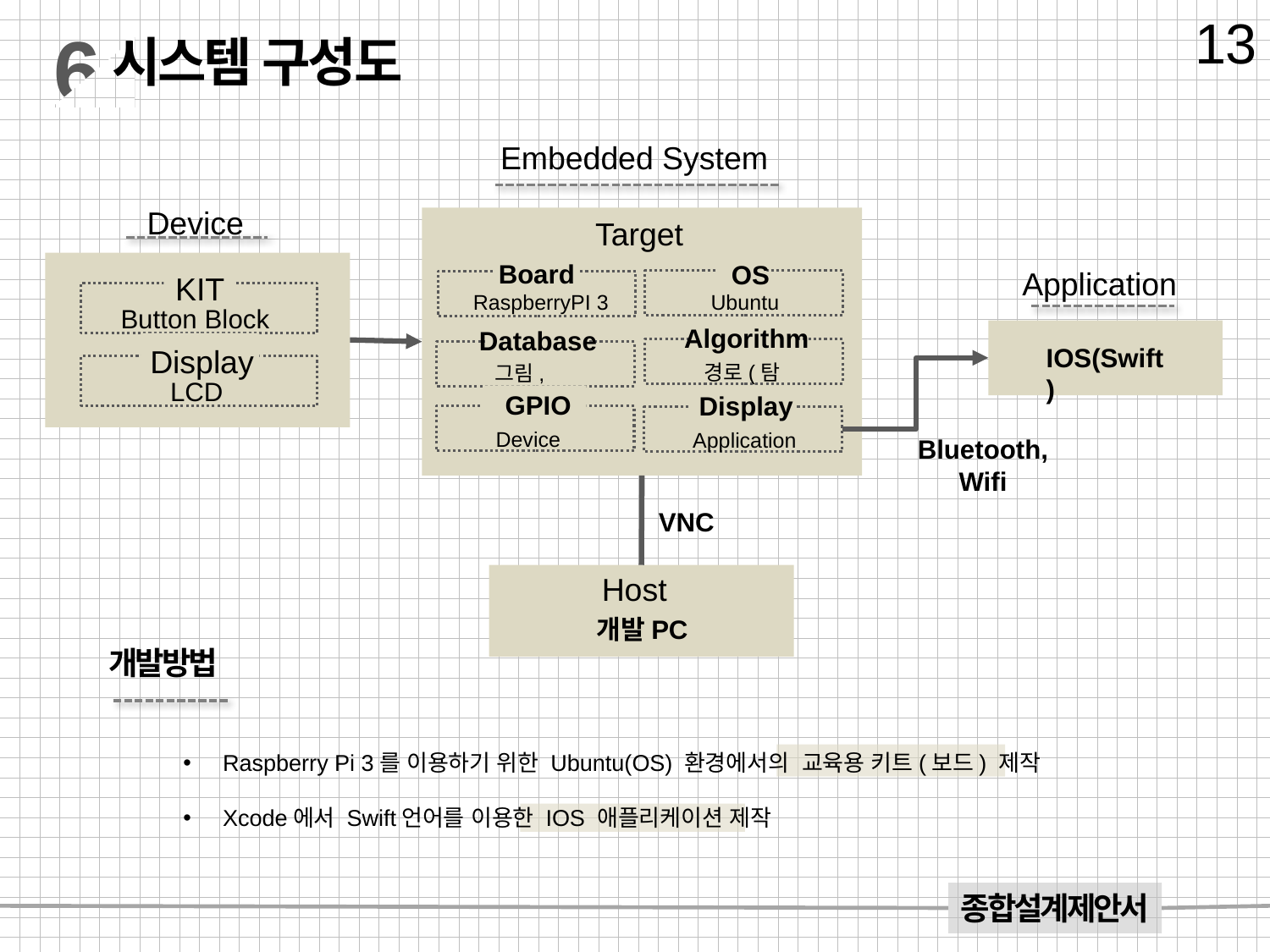

6
13
시스템 구성도

Embedded System
Device

Target

OS

Ubuntu

Board

RaspberryPI 3

Application

KIT

Button Block
Algorithm

경로(탐색)
Database

그림, 단어

Display

LCD
IOS(Swift)
GPIO

Device
Display

Application
Bluetooth,Wifi
VNC
Host

개발PC
개발방법
Raspberry Pi 3를 이용하기 위한 Ubuntu(OS) 환경에서의  교육용 키트(보드) 제작

Xcode에서 Swift언어를 이용한 IOS 애플리케이션 제작

종합설계제안서